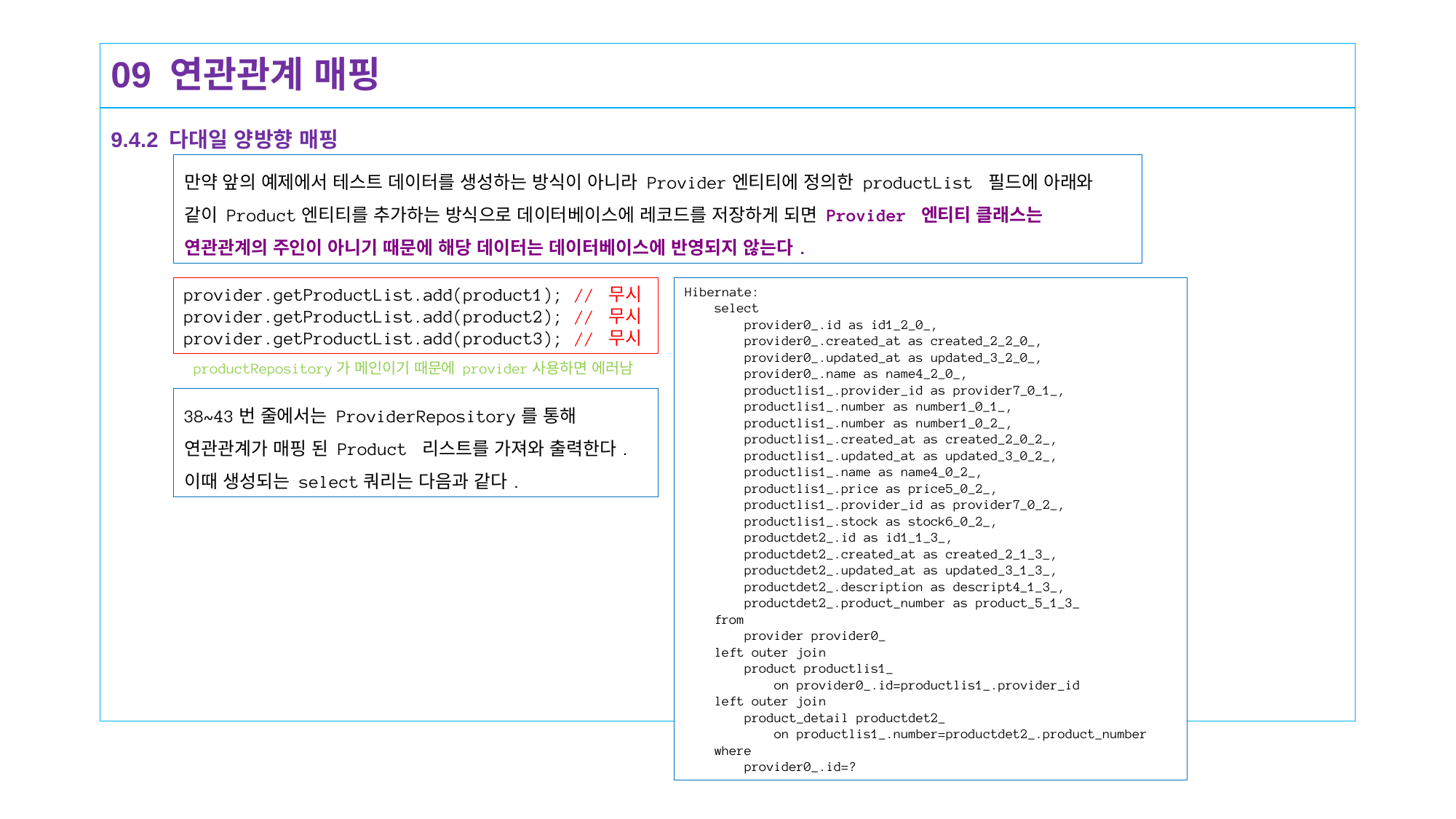

# 09 연관관계 매핑
9.4.2 다대일 양방향 매핑
만약 앞의 예제에서 테스트 데이터를 생성하는 방식이 아니라 Provider엔티티에 정의한 productList 필드에 아래와 같이 Product엔티티를 추가하는 방식으로 데이터베이스에 레코드를 저장하게 되면 Provider 엔티티 클래스는 연관관계의 주인이 아니기 때문에 해당 데이터는 데이터베이스에 반영되지 않는다.
provider.getProductList.add(product1); // 무시
provider.getProductList.add(product2); // 무시
provider.getProductList.add(product3); // 무시
Hibernate:
    select
        provider0_.id as id1_2_0_,
        provider0_.created_at as created_2_2_0_,
        provider0_.updated_at as updated_3_2_0_,
        provider0_.name as name4_2_0_,
        productlis1_.provider_id as provider7_0_1_,
        productlis1_.number as number1_0_1_,
        productlis1_.number as number1_0_2_,
        productlis1_.created_at as created_2_0_2_,
        productlis1_.updated_at as updated_3_0_2_,
        productlis1_.name as name4_0_2_,
        productlis1_.price as price5_0_2_,
        productlis1_.provider_id as provider7_0_2_,
        productlis1_.stock as stock6_0_2_,
        productdet2_.id as id1_1_3_,
        productdet2_.created_at as created_2_1_3_,
        productdet2_.updated_at as updated_3_1_3_,
        productdet2_.description as descript4_1_3_,
        productdet2_.product_number as product_5_1_3_
    from
        provider provider0_
    left outer join
        product productlis1_
            on provider0_.id=productlis1_.provider_id
    left outer join
        product_detail productdet2_
            on productlis1_.number=productdet2_.product_number
    where
        provider0_.id=?
productRepository가 메인이기 때문에 provider사용하면 에러남
38~43번 줄에서는 ProviderRepository를 통해 연관관계가 매핑 된 Product 리스트를 가져와 출력한다. 이때 생성되는 select쿼리는 다음과 같다.